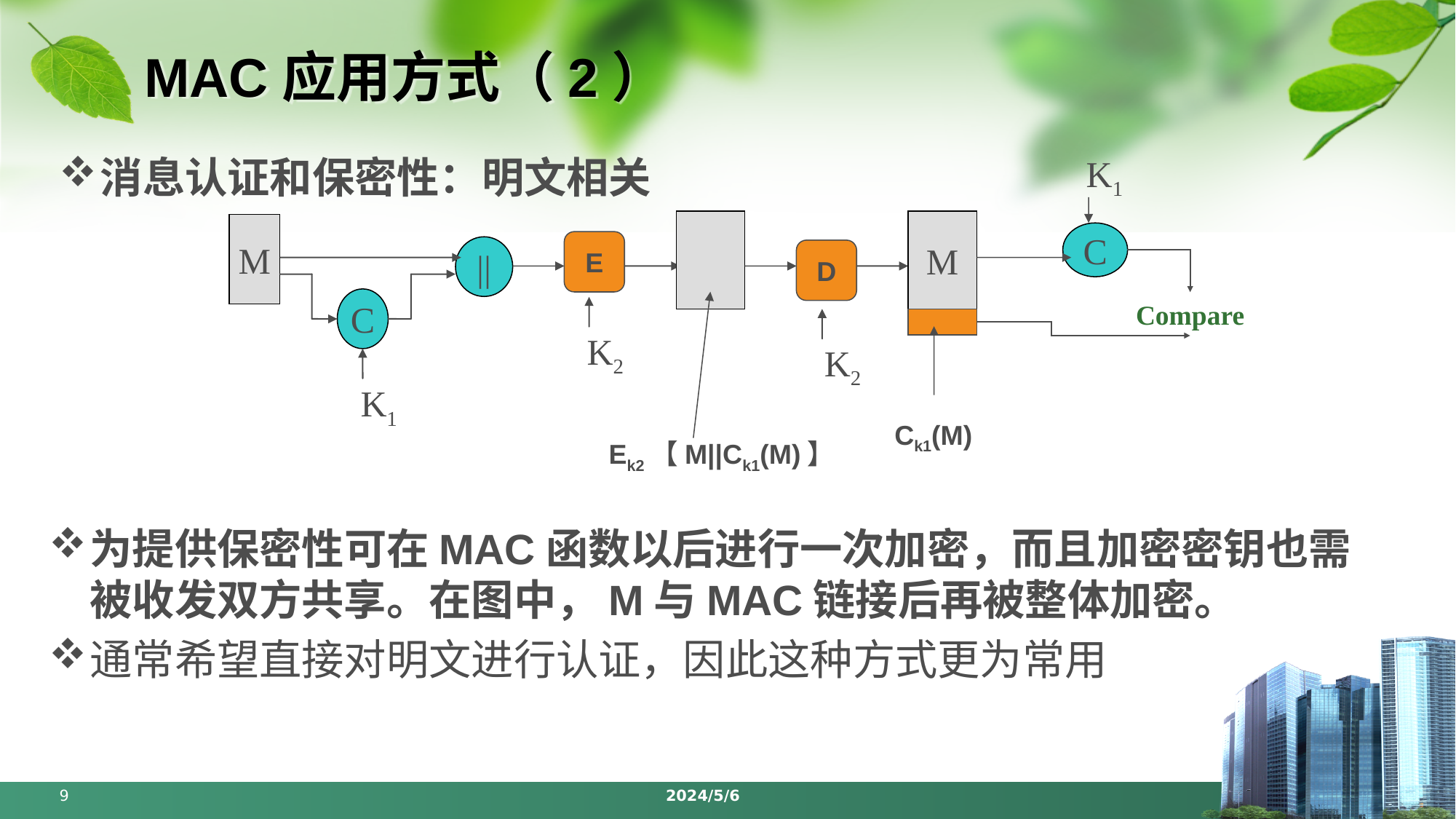

# MAC应用方式（2）
消息认证和保密性：明文相关
K1

M
M
C
E
||
D

C

Compare

K2

K2

K1
Ck1(M)
Ek2【M||Ck1(M)】
为提供保密性可在MAC函数以后进行一次加密，而且加密密钥也需被收发双方共享。在图中，M与MAC链接后再被整体加密。
通常希望直接对明文进行认证，因此这种方式更为常用
9
2024/5/6